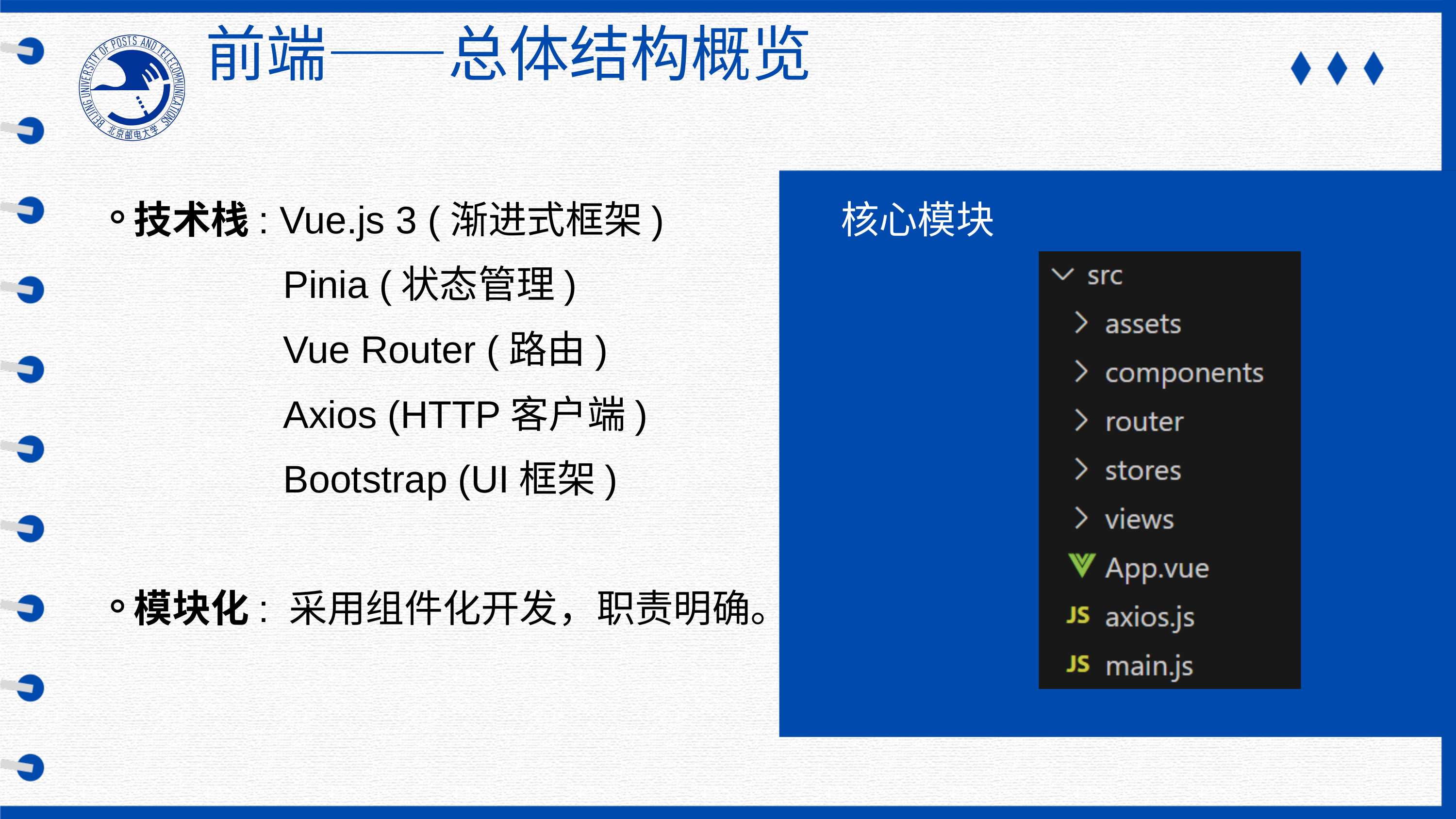

前端——总体结构概览

技术栈: Vue.js 3 (渐进式框架)
                 Pinia (状态管理)
                 Vue Router (路由)
                 Axios (HTTP客户端)
                 Bootstrap (UI框架)

模块化: 采用组件化开发，职责明确。

核心模块